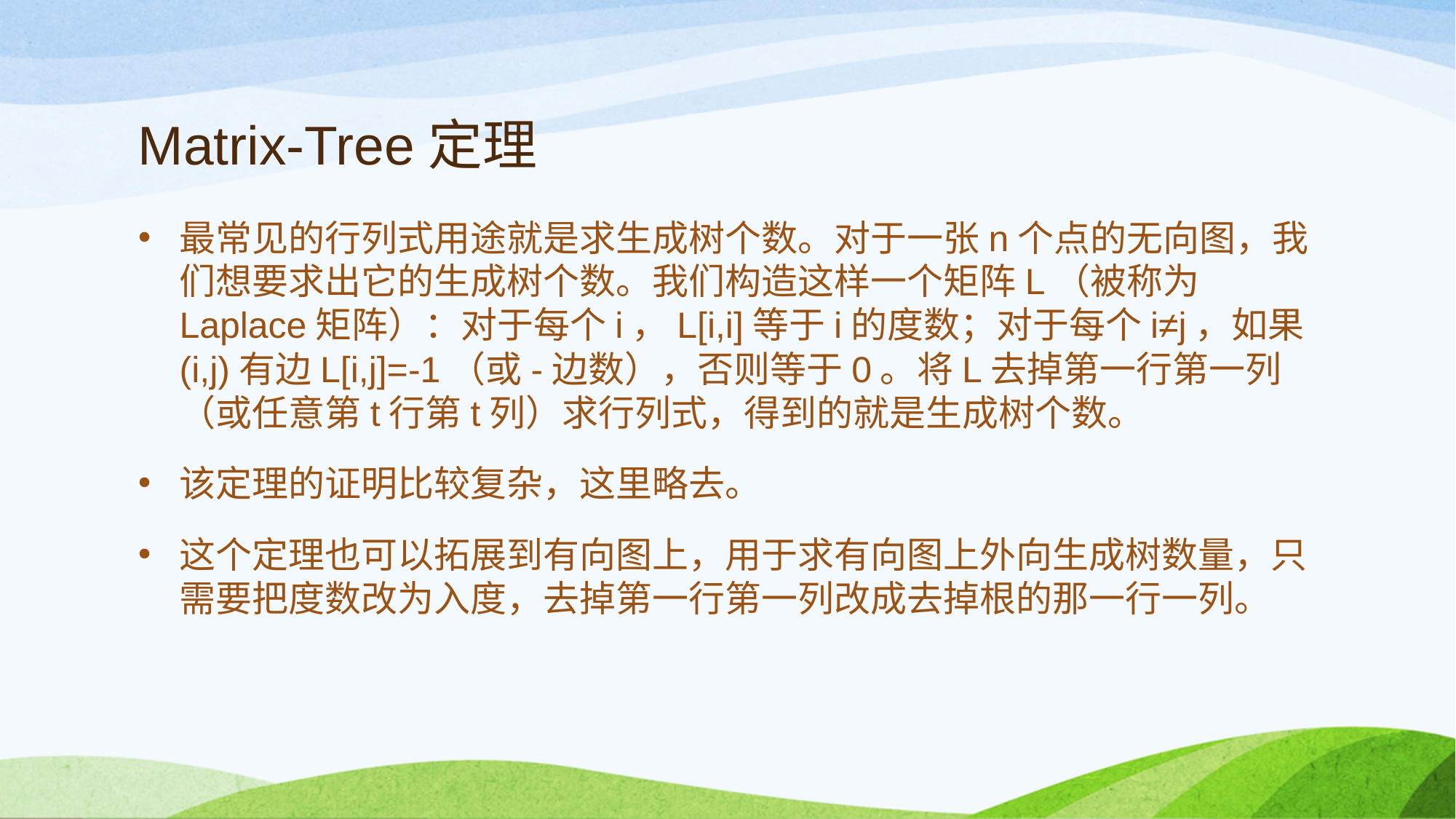

# Matrix-Tree定理
最常见的行列式用途就是求生成树个数。对于一张n个点的无向图，我们想要求出它的生成树个数。我们构造这样一个矩阵L（被称为Laplace矩阵）：对于每个i，L[i,i]等于i的度数；对于每个i≠j，如果(i,j)有边L[i,j]=-1（或-边数），否则等于0。将L去掉第一行第一列（或任意第t行第t列）求行列式，得到的就是生成树个数。
该定理的证明比较复杂，这里略去。
这个定理也可以拓展到有向图上，用于求有向图上外向生成树数量，只需要把度数改为入度，去掉第一行第一列改成去掉根的那一行一列。